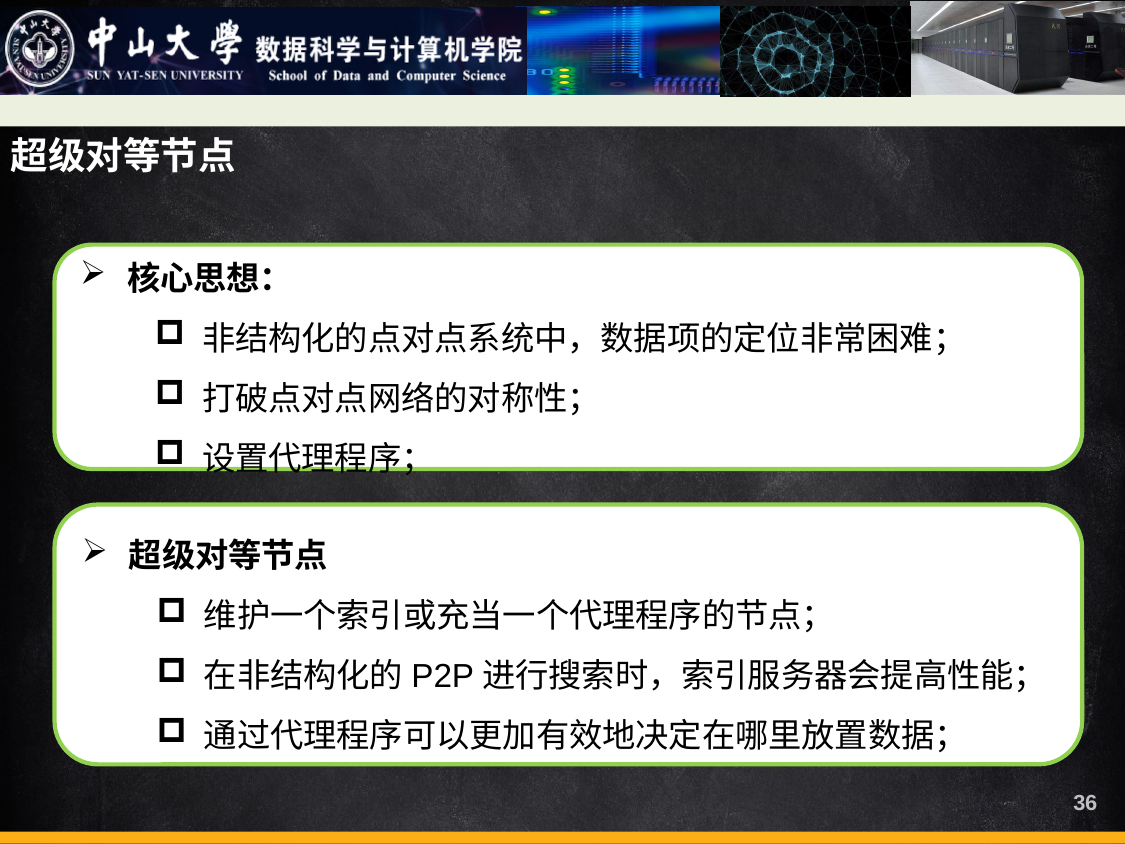

超级对等节点
核心思想：
非结构化的点对点系统中，数据项的定位非常困难；
打破点对点网络的对称性；
设置代理程序；
超级对等节点
维护一个索引或充当一个代理程序的节点；
在非结构化的P2P进行搜索时，索引服务器会提高性能；
通过代理程序可以更加有效地决定在哪里放置数据；